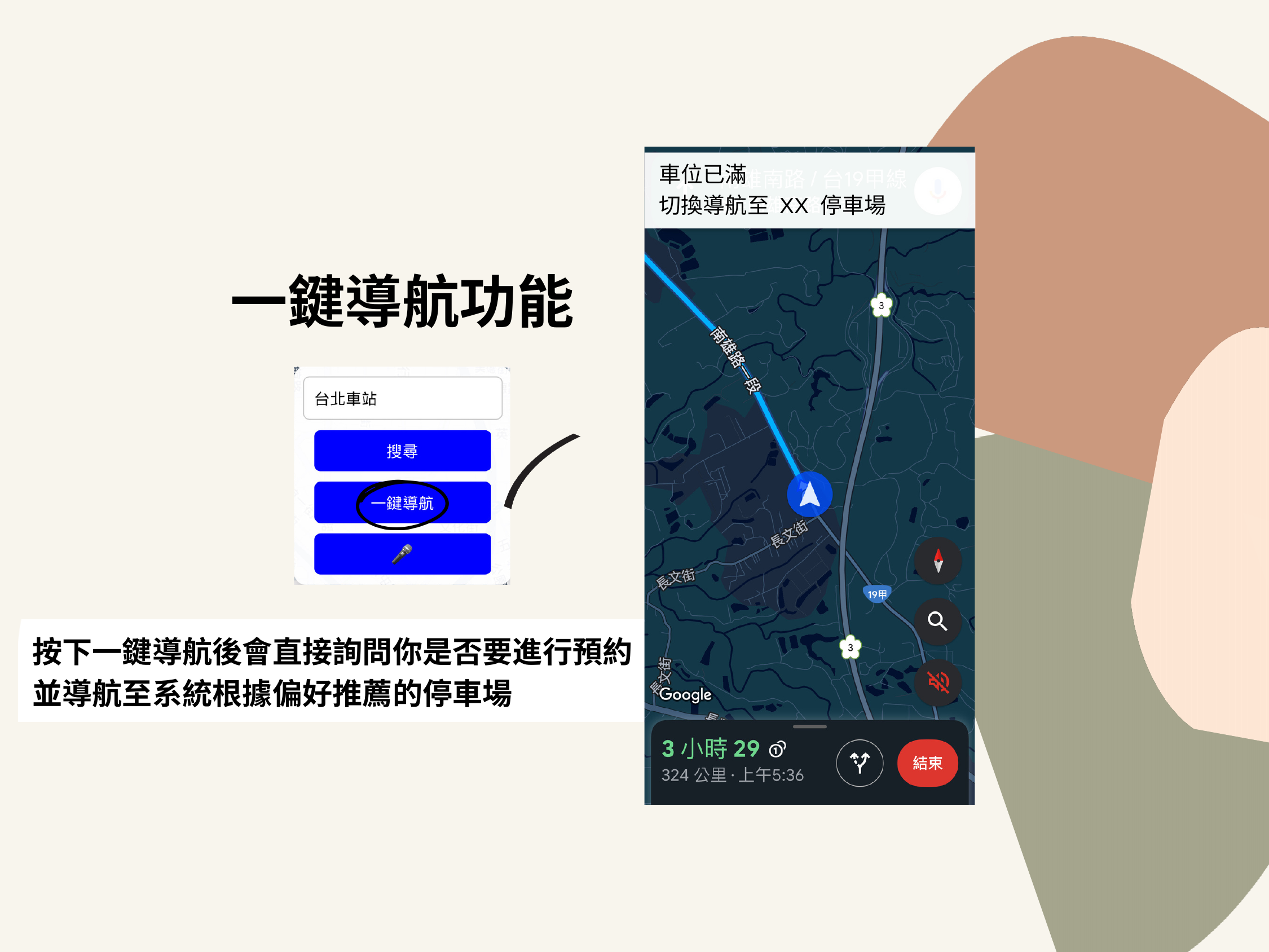

車位已滿
切換導航至 XX 停車場
一鍵導航功能

按下一鍵導航後會直接詢問你是否要進行預約
並導航至系統根據偏好推薦的停車場